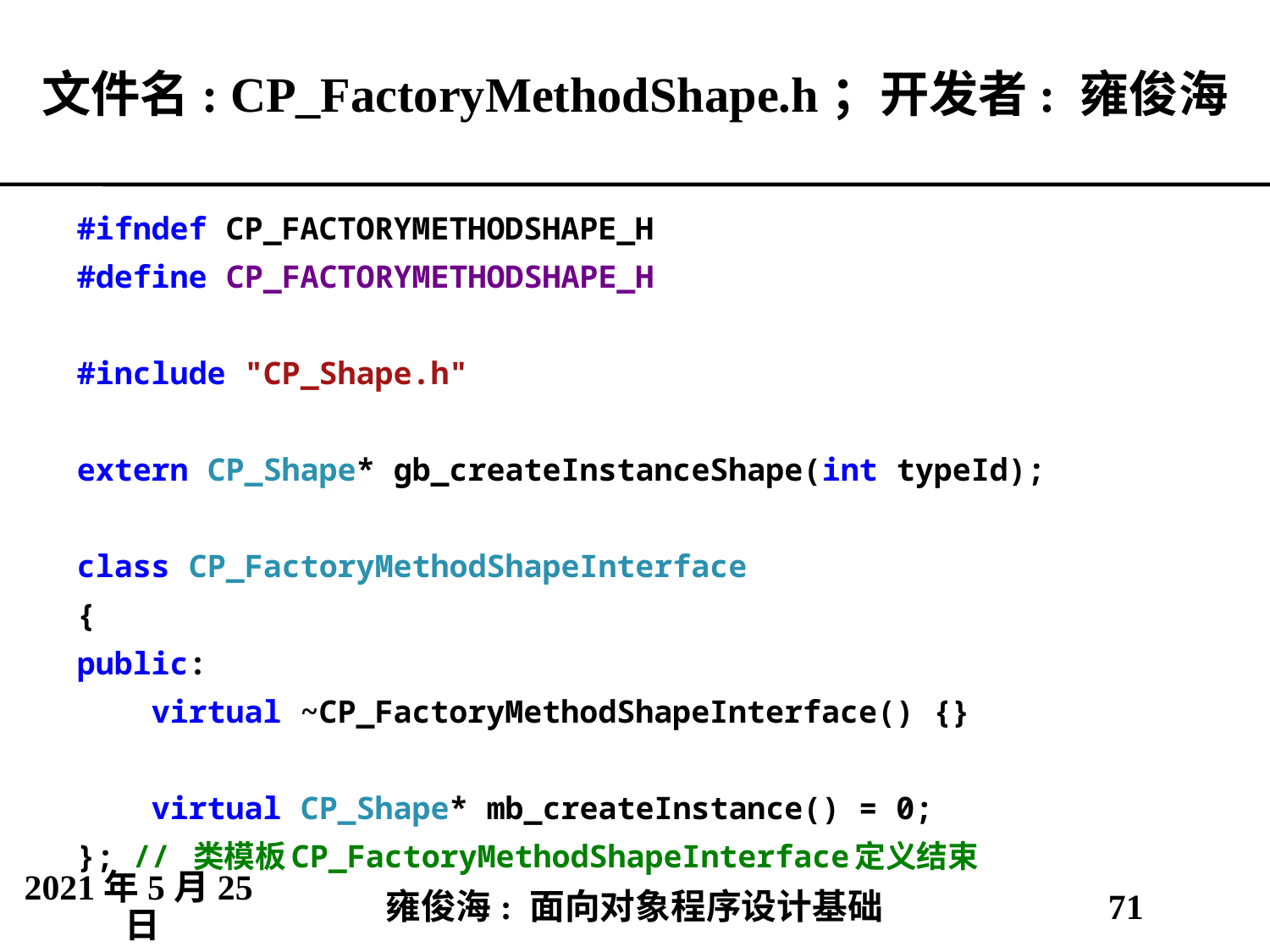

# 文件名: CP_FactoryMethodShape.h；开发者: 雍俊海

#ifndef CP_FACTORYMETHODSHAPE_H
#define CP_FACTORYMETHODSHAPE_H

#include "CP_Shape.h"

extern CP_Shape* gb_createInstanceShape(int typeId);

class CP_FactoryMethodShapeInterface
{
public:
    virtual ~CP_FactoryMethodShapeInterface() {}

    virtual CP_Shape* mb_createInstance() = 0;
}; // 类模板CP_FactoryMethodShapeInterface定义结束
2021年5月25日
雍俊海: 面向对象程序设计基础
71